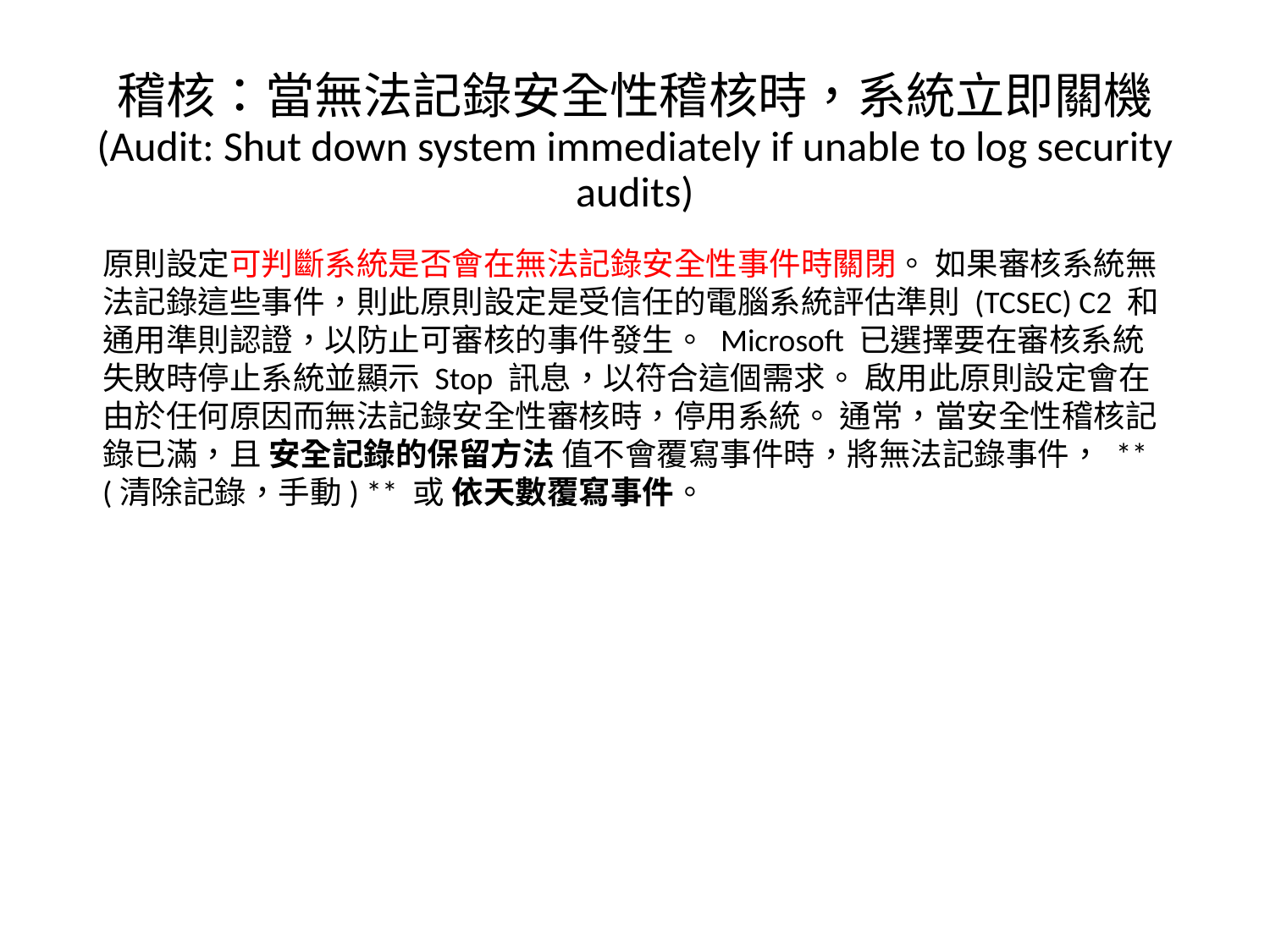

# 稽核：當無法記錄安全性稽核時，系統立即關機 (Audit: Shut down system immediately if unable to log security audits)
原則設定可判斷系統是否會在無法記錄安全性事件時關閉。 如果審核系統無法記錄這些事件，則此原則設定是受信任的電腦系統評估準則 (TCSEC) C2 和通用準則認證，以防止可審核的事件發生。 Microsoft 已選擇要在審核系統失敗時停止系統並顯示 Stop 訊息，以符合這個需求。 啟用此原則設定會在由於任何原因而無法記錄安全性審核時，停用系統。 通常，當安全性稽核記錄已滿，且 安全記錄的保留方法 值不會覆寫事件時，將無法記錄事件， ** (清除記錄，手動) ** 或 依天數覆寫事件。